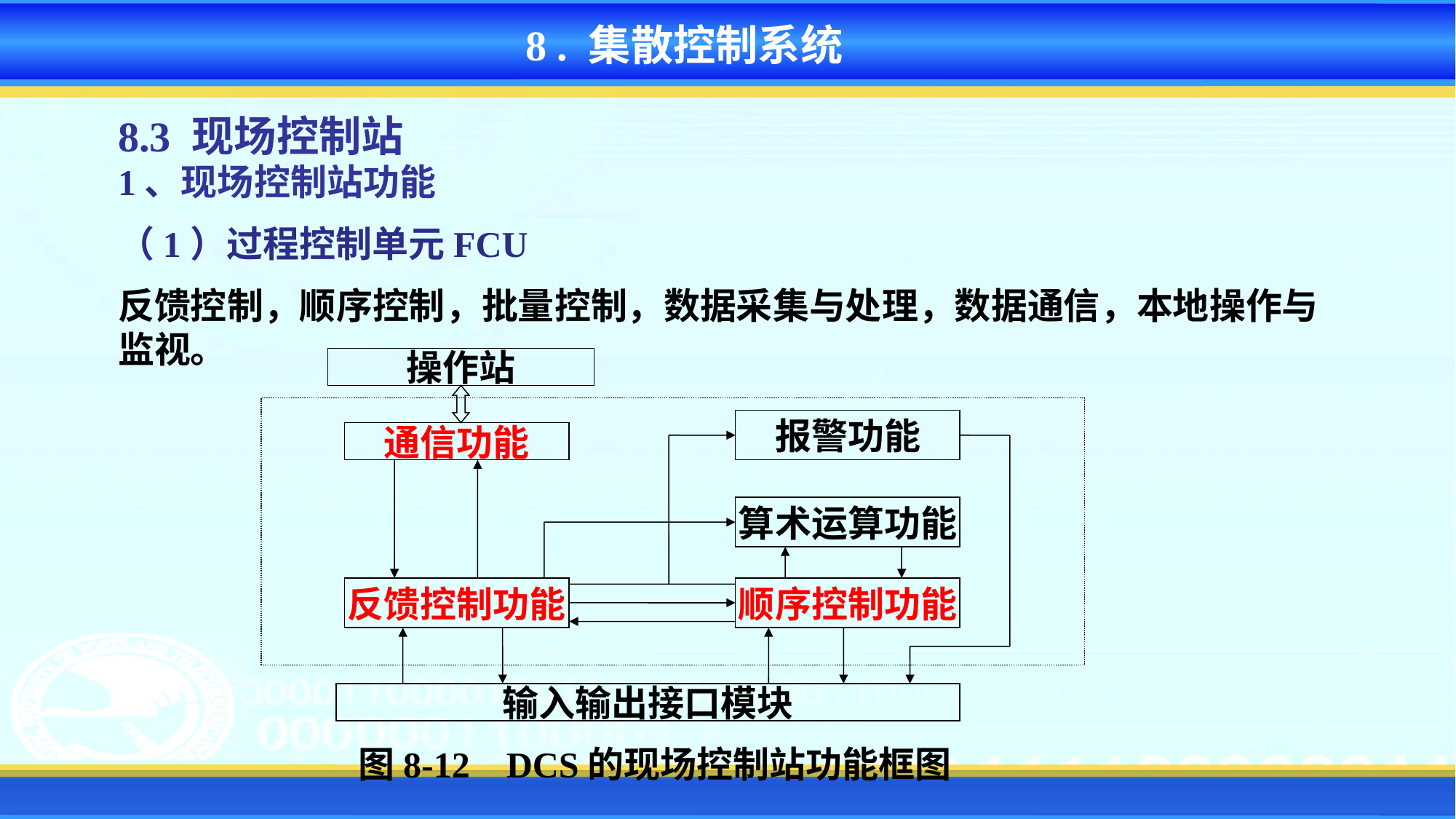

8 . 集散控制系统
8.3 现场控制站
1、现场控制站功能
（1）过程控制单元FCU
反馈控制，顺序控制，批量控制，数据采集与处理，数据通信，本地操作与监视。
操作站

报警功能
通信功能

算术运算功能

反馈控制功能
顺序控制功能

输入输出接口模块
图8-12    DCS的现场控制站功能框图